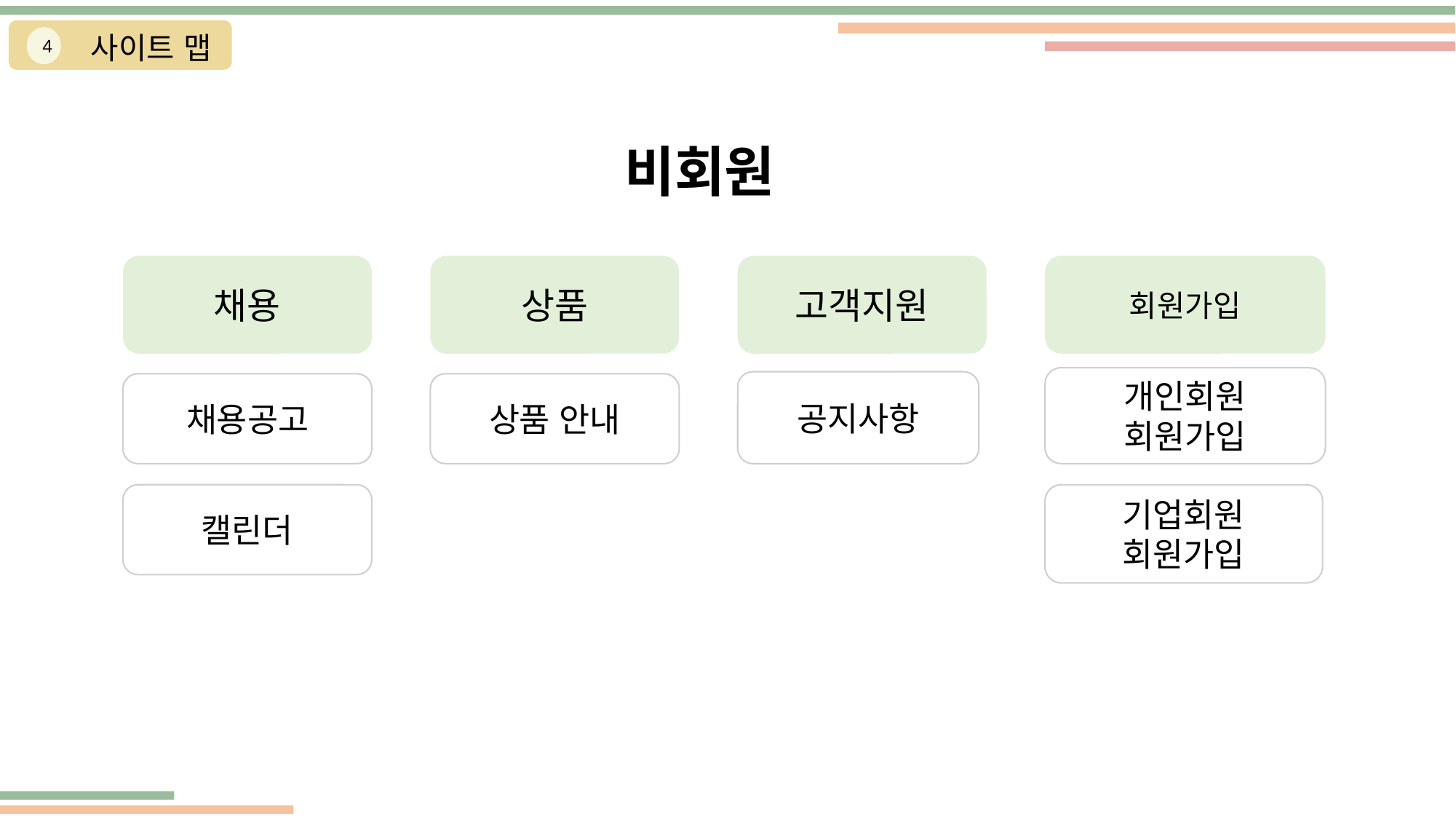

사이트 맵
4

비회원
채용
상품
고객지원
회원가입
개인회원
회원가입
공지사항
채용공고
상품 안내
캘린더
기업회원
회원가입